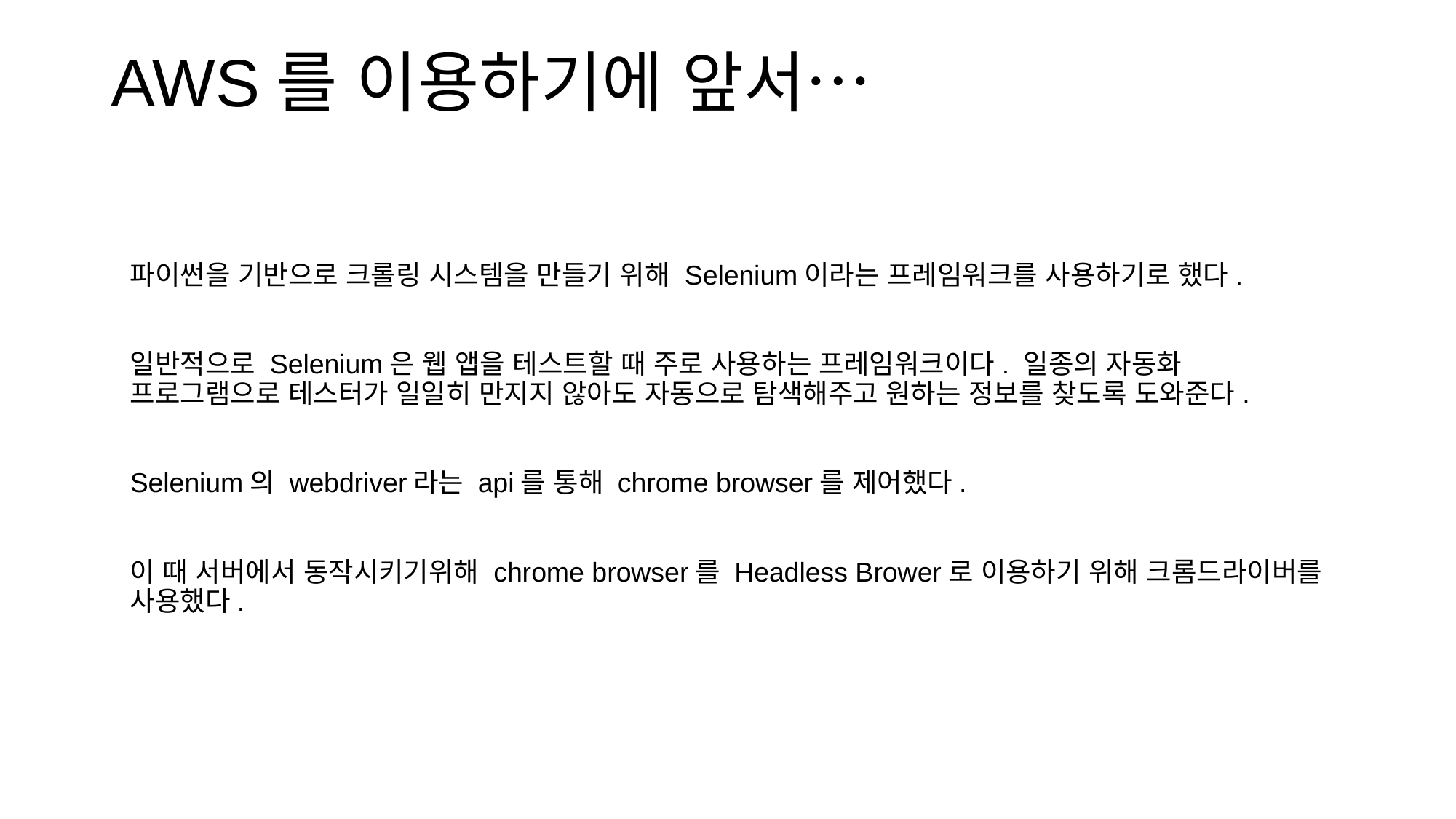

AWS를 이용하기에 앞서…
파이썬을 기반으로 크롤링 시스템을 만들기 위해 Selenium이라는 프레임워크를 사용하기로 했다.

일반적으로 Selenium은 웹 앱을 테스트할 때 주로 사용하는 프레임워크이다. 일종의 자동화 프로그램으로 테스터가 일일히 만지지 않아도 자동으로 탐색해주고 원하는 정보를 찾도록 도와준다.

Selenium의 webdriver라는 api를 통해 chrome browser를 제어했다.

이 때 서버에서 동작시키기위해 chrome browser를 Headless Brower로 이용하기 위해 크롬드라이버를 사용했다.